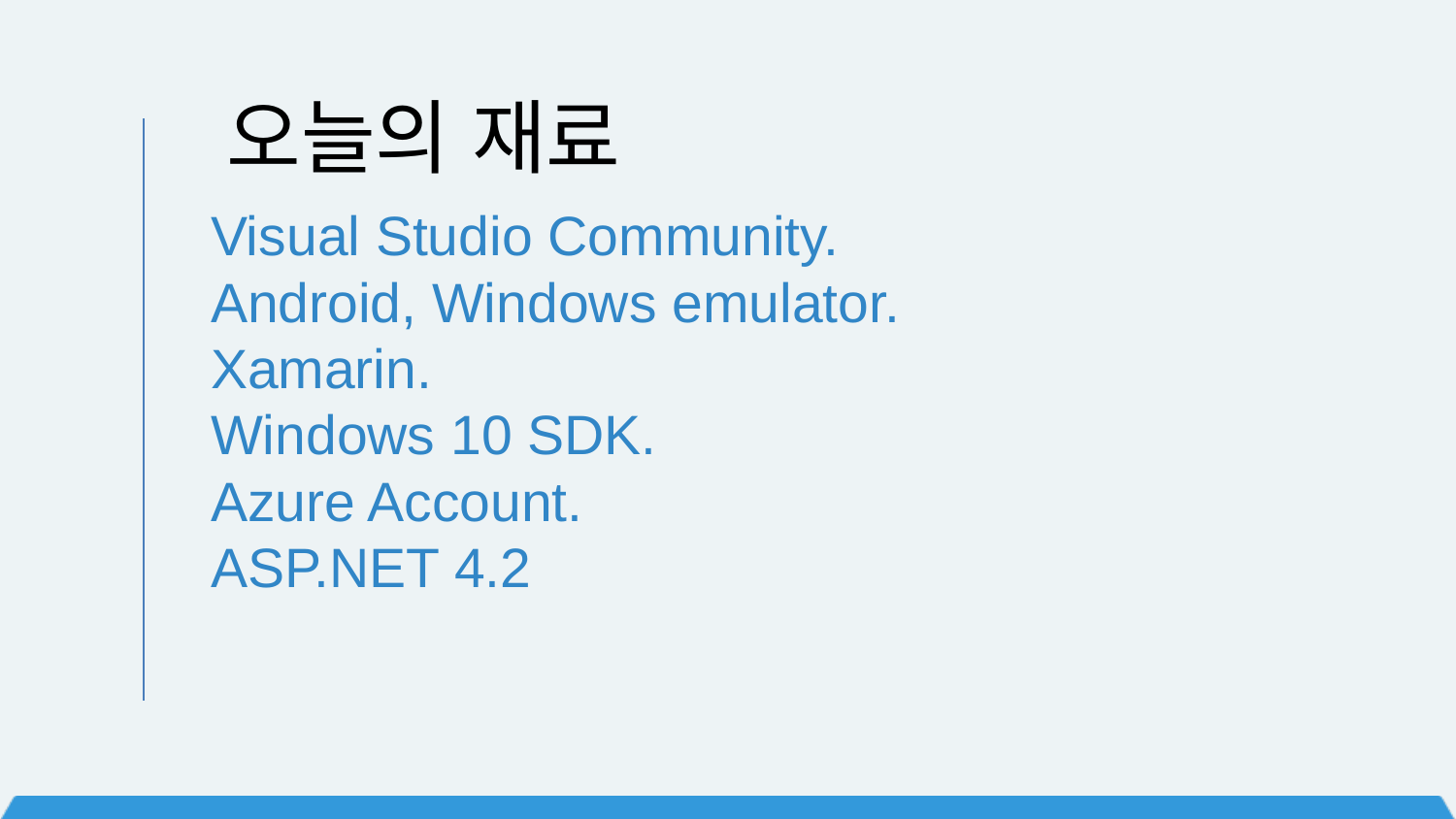

오늘의 재료
# Visual Studio Community. Android, Windows emulator. Xamarin. Windows 10 SDK. Azure Account. ASP.NET 4.2